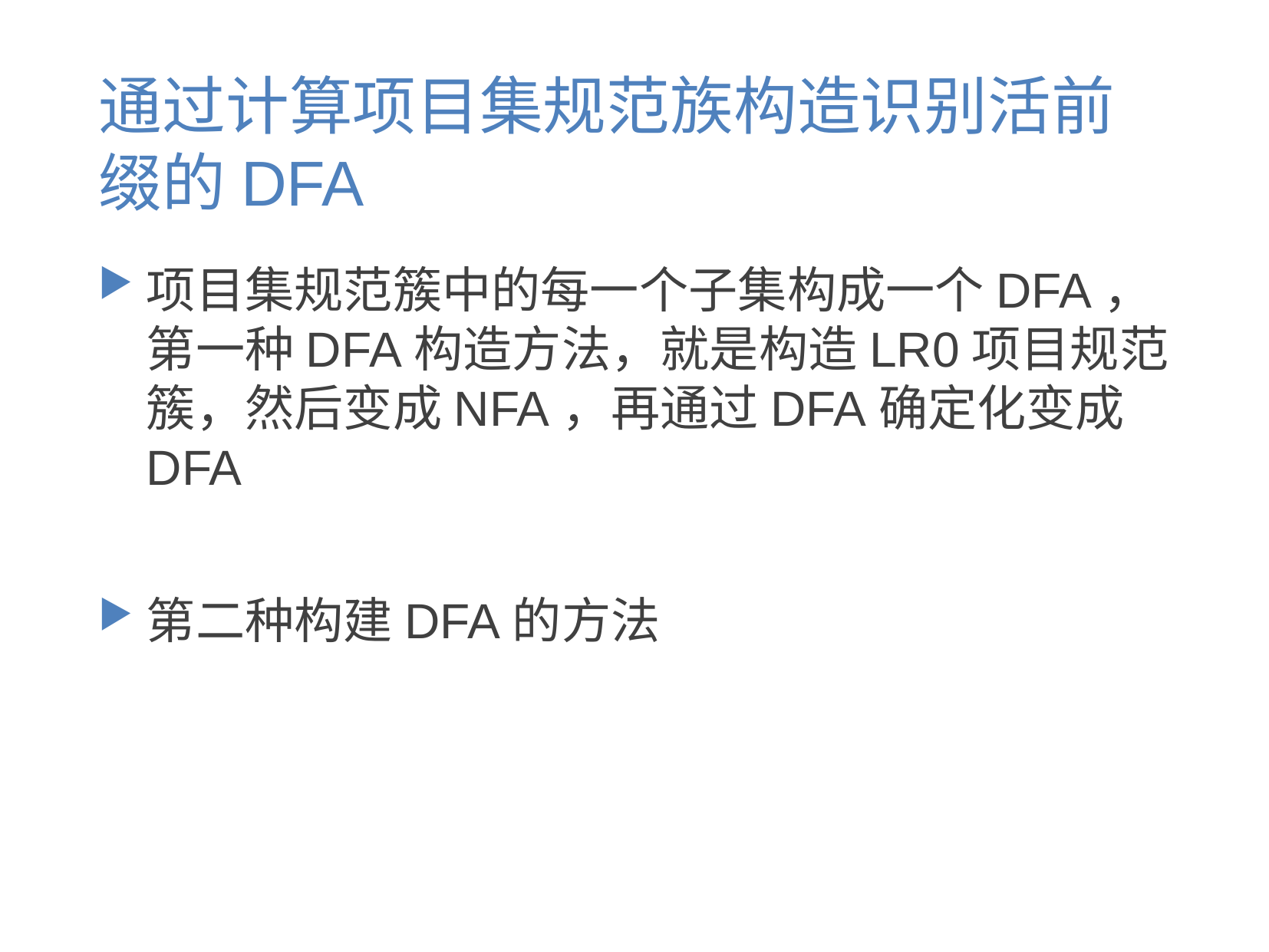

# 通过计算项目集规范族构造识别活前缀的DFA
项目集规范簇中的每一个子集构成一个DFA，第一种DFA构造方法，就是构造LR0项目规范簇，然后变成NFA，再通过DFA确定化变成DFA

第二种构建DFA的方法